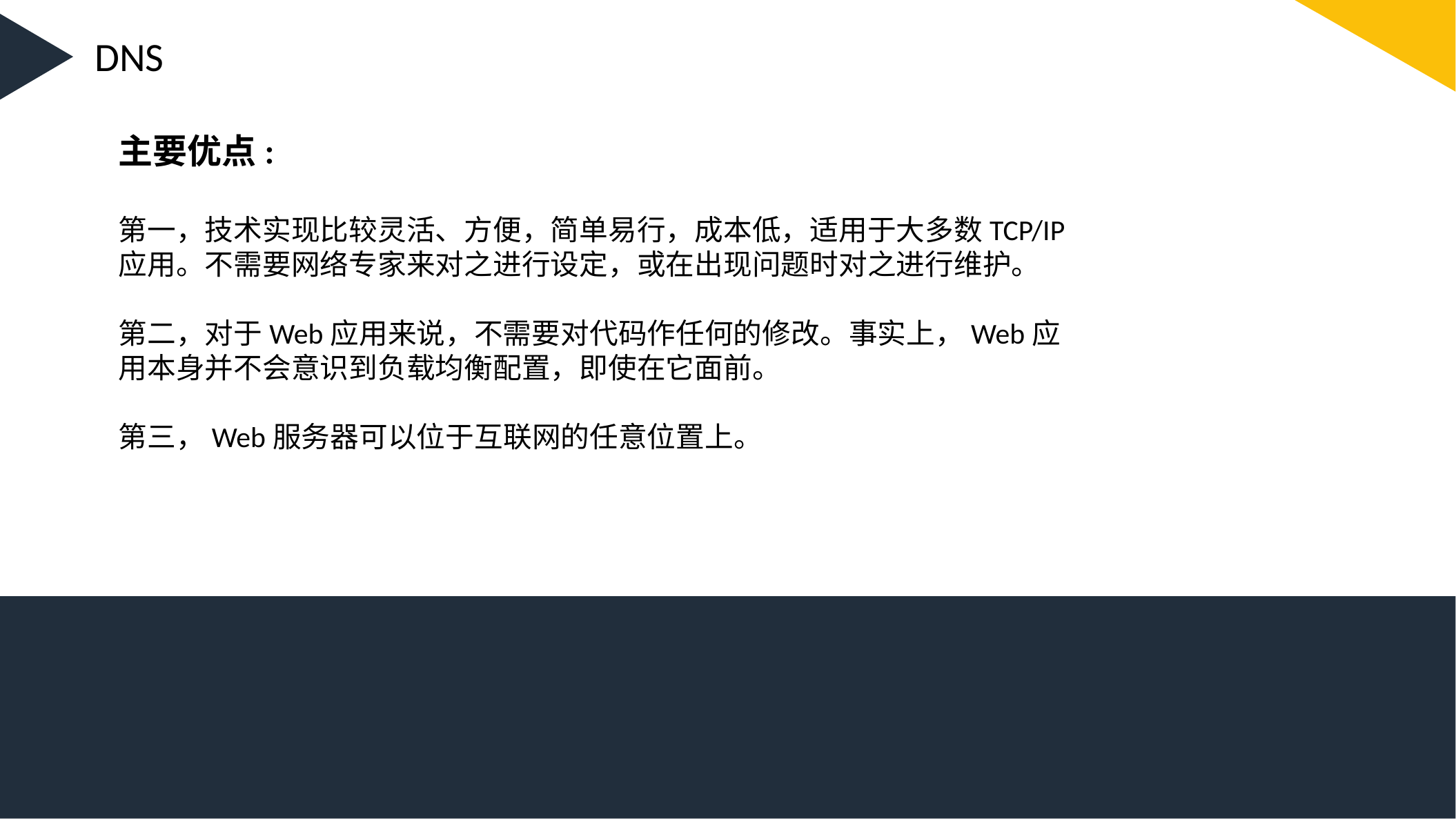

DNS
主要优点:

第一，技术实现比较灵活、方便，简单易行，成本低，适用于大多数TCP/IP应用。不需要网络专家来对之进行设定，或在出现问题时对之进行维护。

第二，对于Web应用来说，不需要对代码作任何的修改。事实上，Web应用本身并不会意识到负载均衡配置，即使在它面前。

第三，Web服务器可以位于互联网的任意位置上。